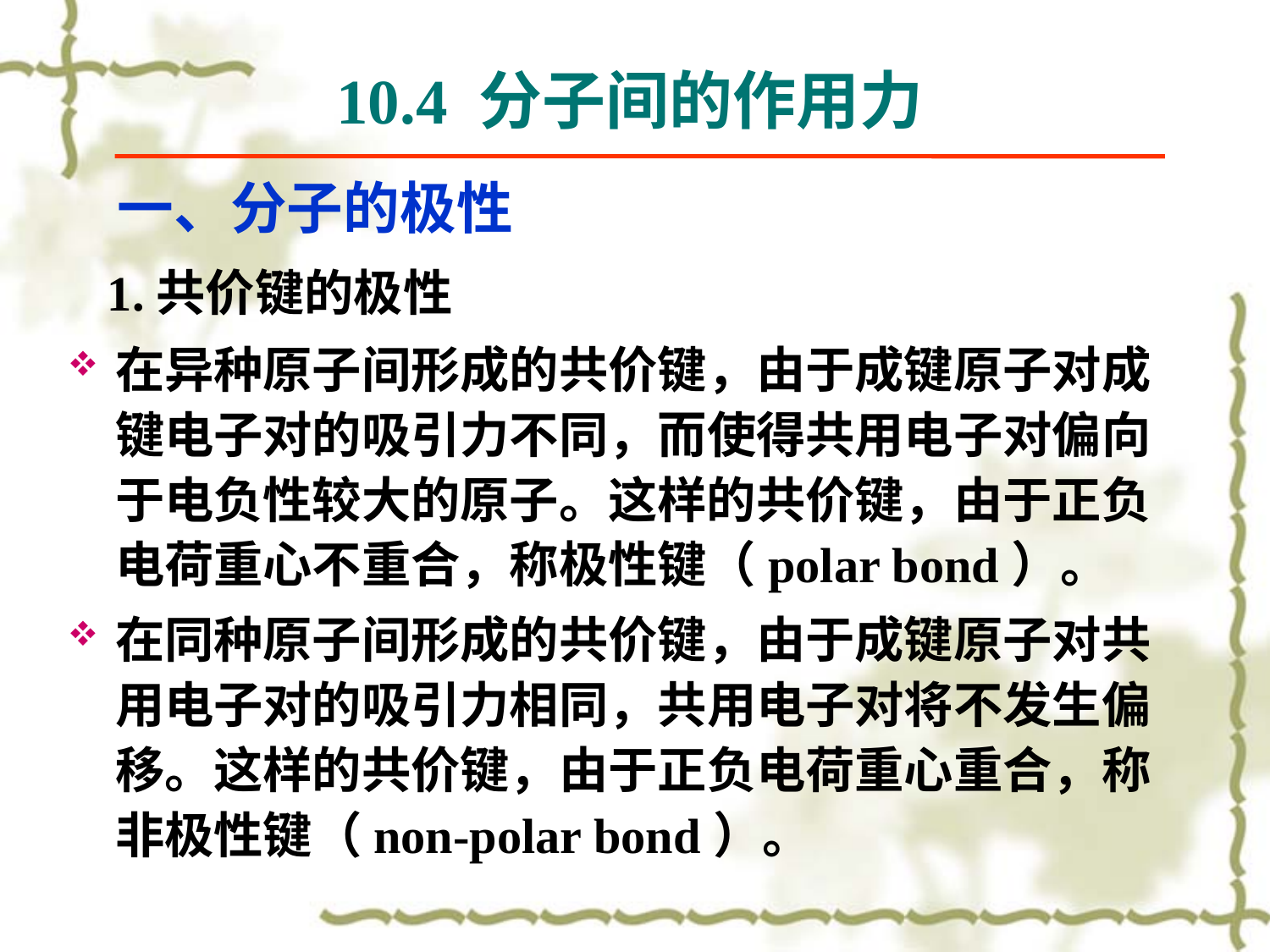

# 10.4 分子间的作用力

一、分子的极性
1.共价键的极性
在异种原子间形成的共价键，由于成键原子对成键电子对的吸引力不同，而使得共用电子对偏向于电负性较大的原子。这样的共价键，由于正负电荷重心不重合，称极性键（polar bond）。
在同种原子间形成的共价键，由于成键原子对共用电子对的吸引力相同，共用电子对将不发生偏移。这样的共价键，由于正负电荷重心重合，称非极性键（non-polar bond）。
82